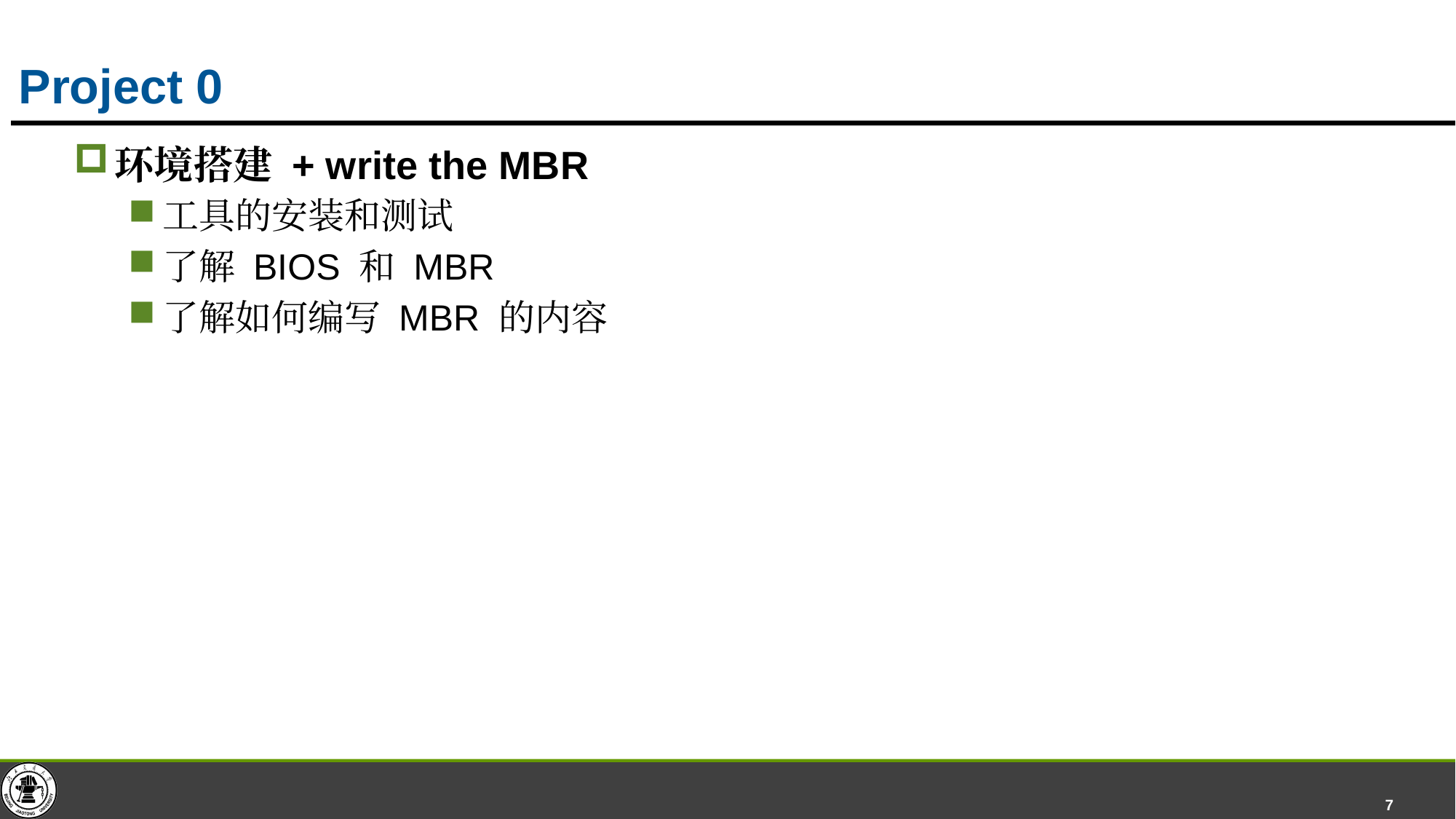

# Project 0
环境搭建 + write the MBR
工具的安装和测试
了解 BIOS 和 MBR
了解如何编写 MBR 的内容